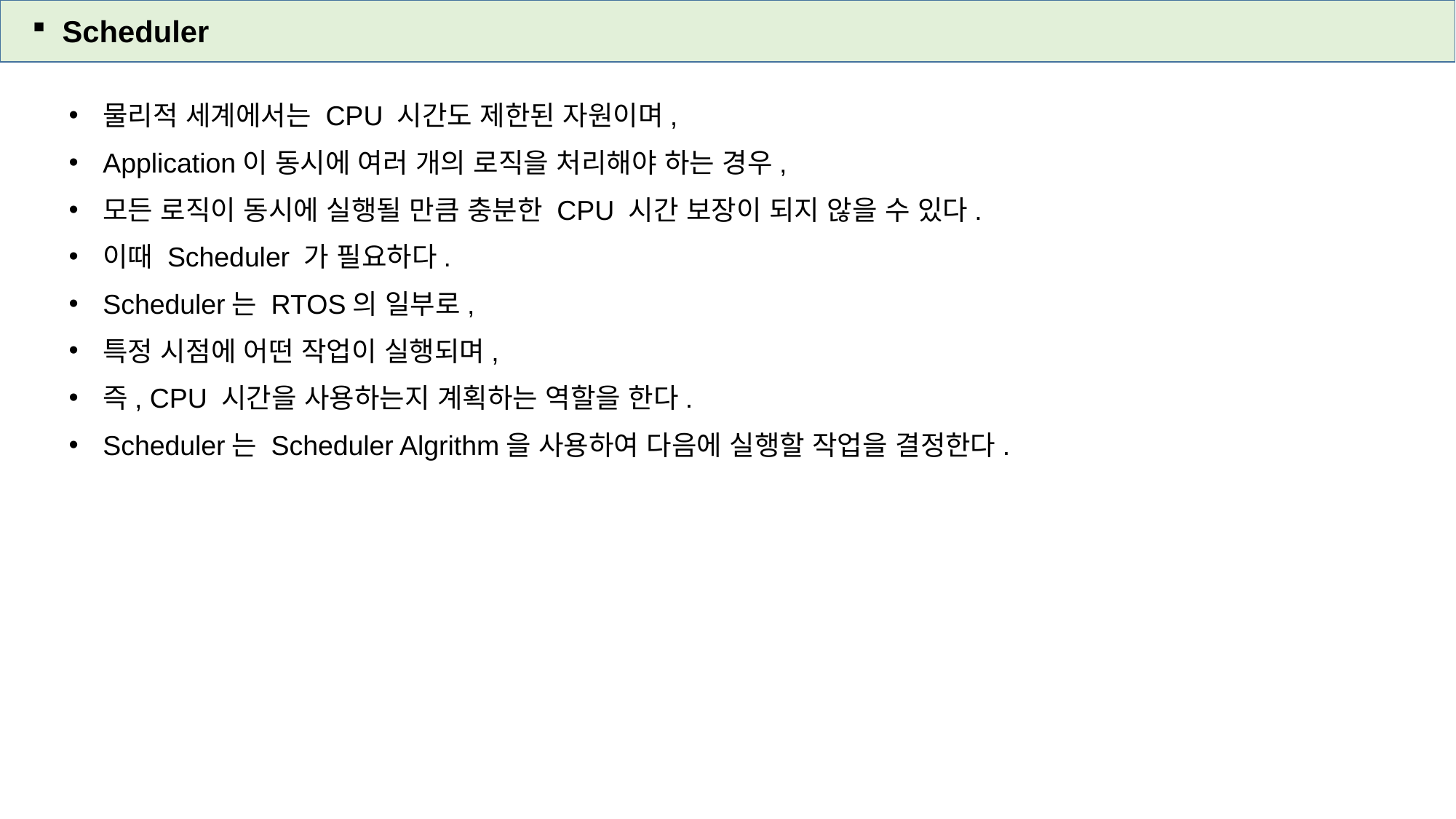

Scheduler

물리적 세계에서는 CPU 시간도 제한된 자원이며,
Application이 동시에 여러 개의 로직을 처리해야 하는 경우,
모든 로직이 동시에 실행될 만큼 충분한 CPU 시간 보장이 되지 않을 수 있다.
이때 Scheduler 가 필요하다.
Scheduler는 RTOS의 일부로,
특정 시점에 어떤 작업이 실행되며,
즉, CPU 시간을 사용하는지 계획하는 역할을 한다.
Scheduler는 Scheduler Algrithm을 사용하여 다음에 실행할 작업을 결정한다.